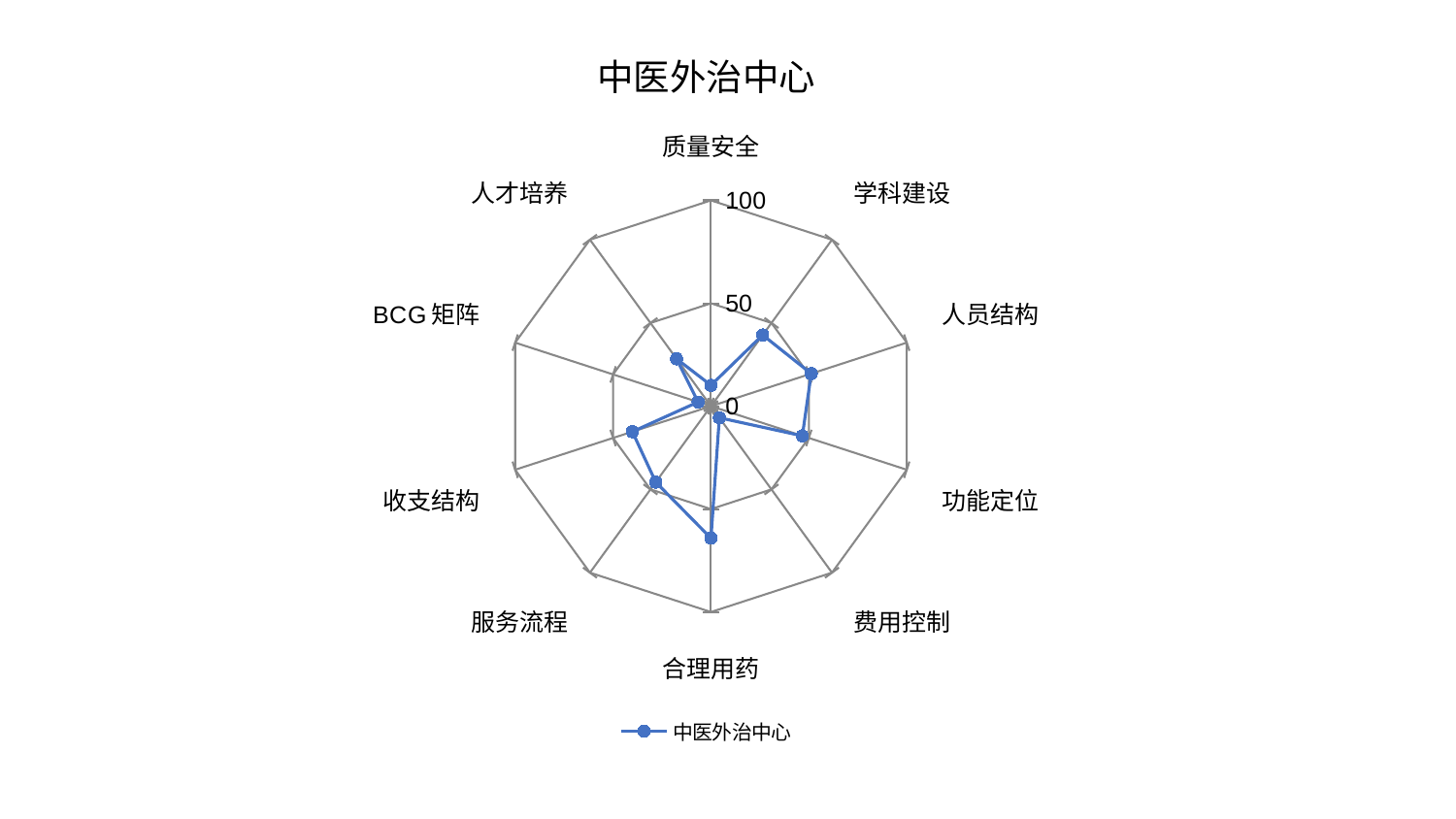

### Chart: 中医外治中心

| Category | 中医外治中心 |
|---|---|
| 质量安全 | 10.13364484485673 |
| 学科建设 | 42.75742544523179 |
| 人员结构 | 51.21972210083314 |
| 功能定位 | 46.682394378684066 |
| 费用控制 | 6.959662629083243 |
| 合理用药 | 64.14823576367147 |
| 服务流程 | 45.636681123846536 |
| 收支结构 | 40.14080837195274 |
| BCG矩阵 | 6.565542247949299 |
| 人才培养 | 28.47087280818109 |
100